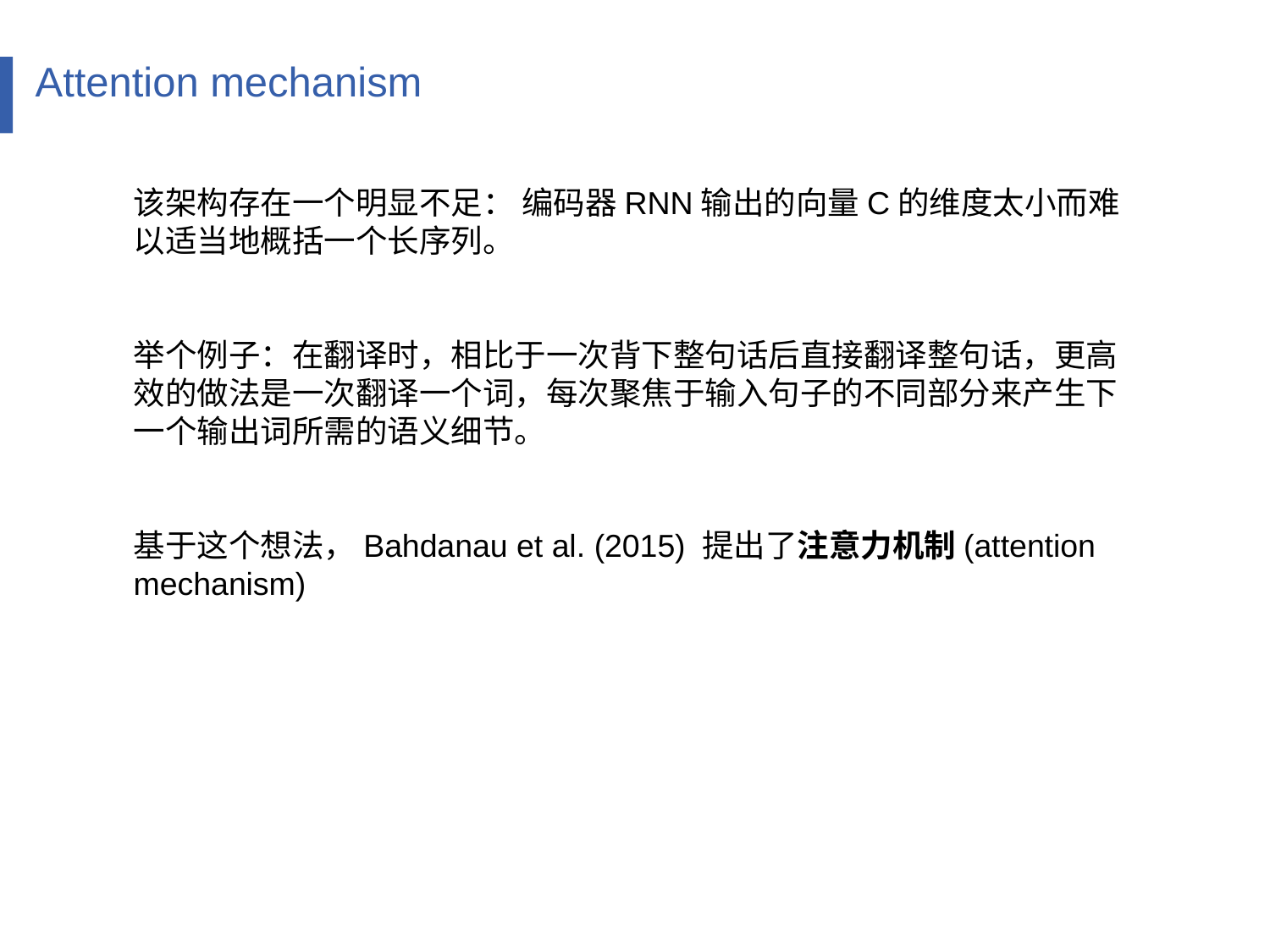

Attention mechanism
该架构存在一个明显不足： 编码器RNN输出的向量C的维度太小而难以适当地概括一个长序列。

举个例子：在翻译时，相比于一次背下整句话后直接翻译整句话，更高效的做法是一次翻译一个词，每次聚焦于输入句子的不同部分来产生下一个输出词所需的语义细节。

基于这个想法，Bahdanau et al. (2015) 提出了注意力机制(attention mechanism)